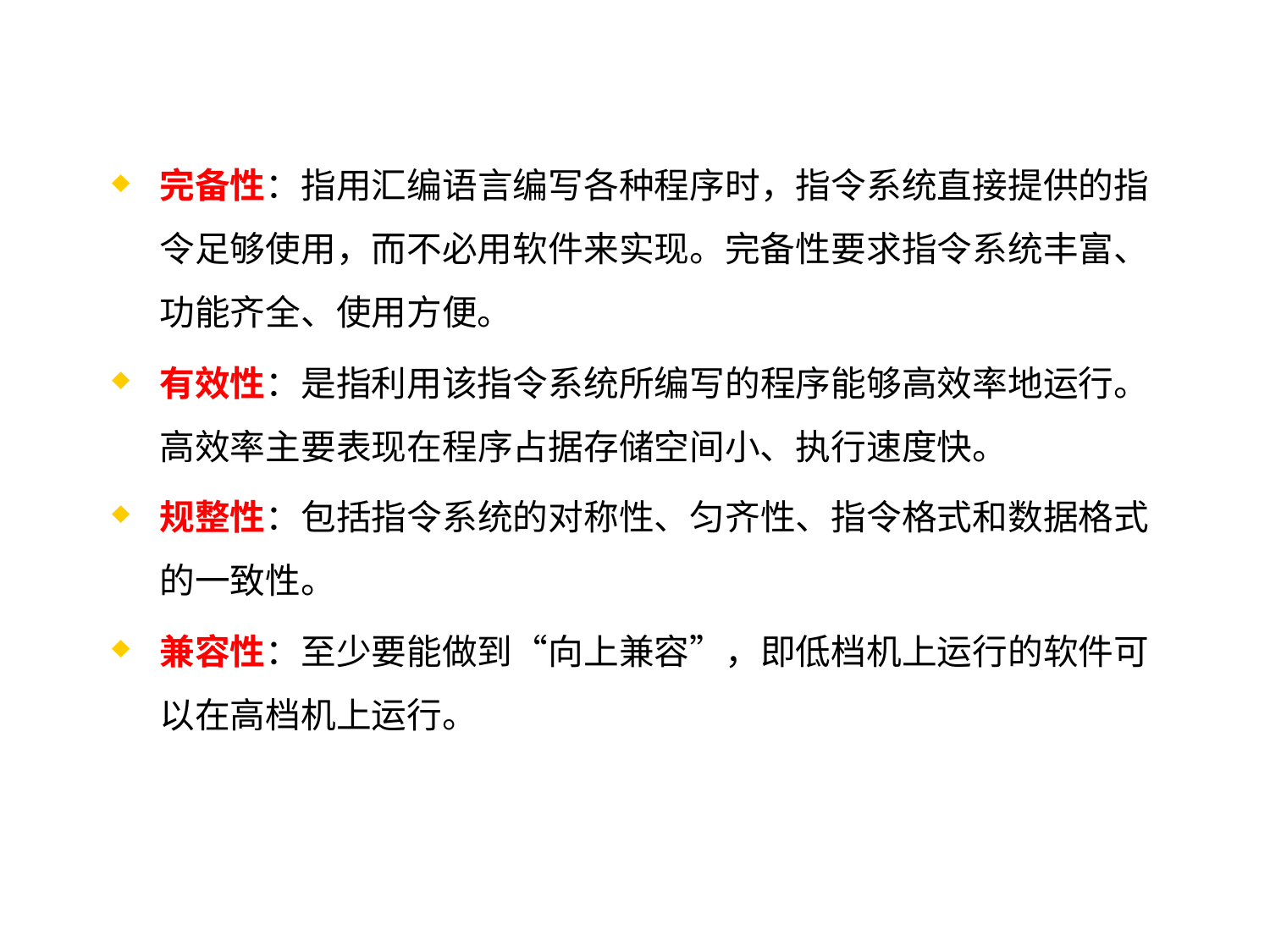

完备性：指用汇编语言编写各种程序时，指令系统直接提供的指令足够使用，而不必用软件来实现。完备性要求指令系统丰富、功能齐全、使用方便。
有效性：是指利用该指令系统所编写的程序能够高效率地运行。高效率主要表现在程序占据存储空间小、执行速度快。
规整性：包括指令系统的对称性、匀齐性、指令格式和数据格式的一致性。
兼容性：至少要能做到“向上兼容”，即低档机上运行的软件可以在高档机上运行。